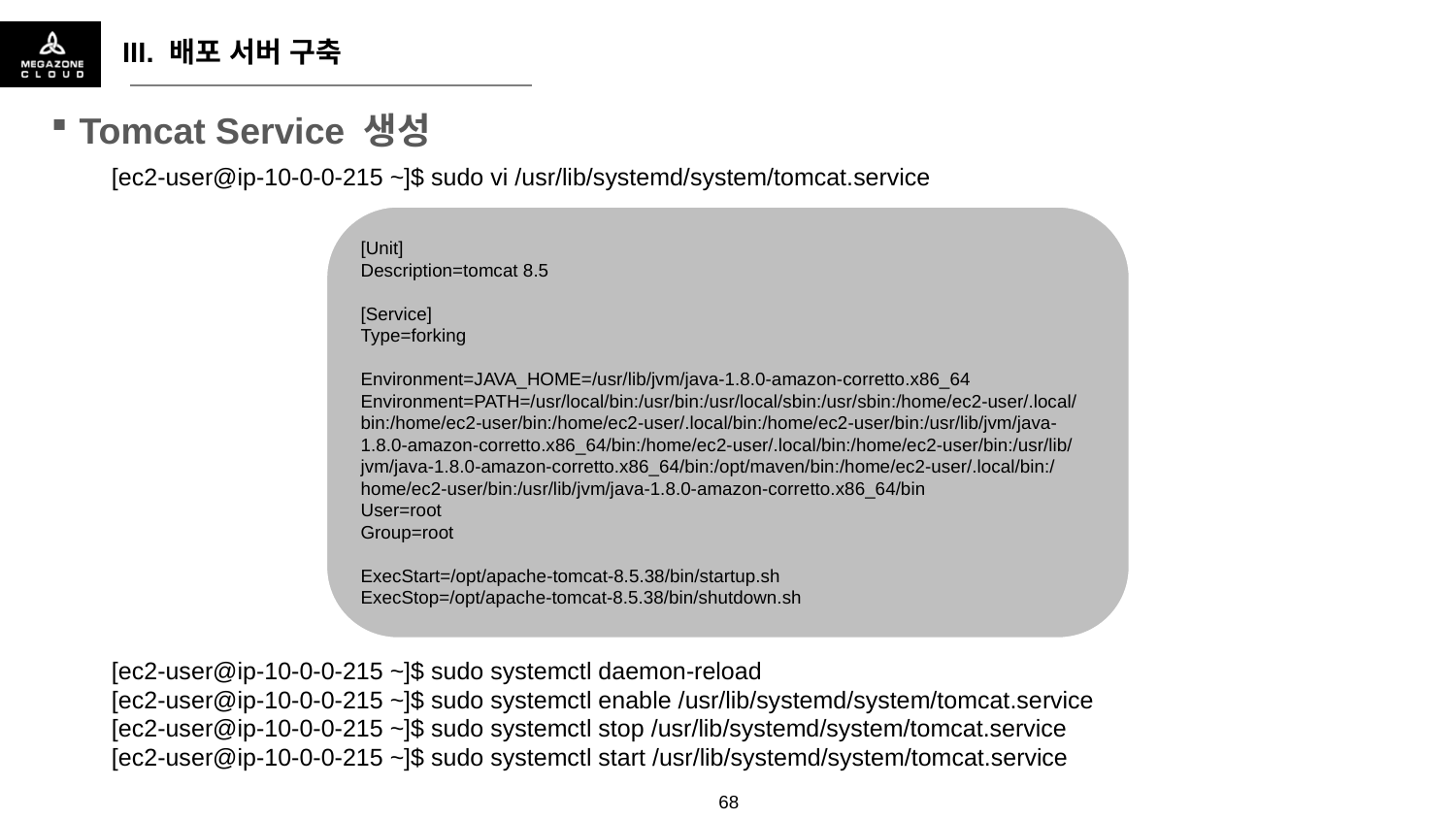

III. 배포 서버 구축
Tomcat Service 생성
[ec2-user@ip-10-0-0-215 ~]$ sudo vi /usr/lib/systemd/system/tomcat.service

[ec2-user@ip-10-0-0-215 ~]$ sudo systemctl daemon-reload
[ec2-user@ip-10-0-0-215 ~]$ sudo systemctl enable /usr/lib/systemd/system/tomcat.service
[ec2-user@ip-10-0-0-215 ~]$ sudo systemctl stop /usr/lib/systemd/system/tomcat.service
[ec2-user@ip-10-0-0-215 ~]$ sudo systemctl start /usr/lib/systemd/system/tomcat.service
[Unit]
Description=tomcat 8.5

[Service]
Type=forking

Environment=JAVA_HOME=/usr/lib/jvm/java-1.8.0-amazon-corretto.x86_64
Environment=PATH=/usr/local/bin:/usr/bin:/usr/local/sbin:/usr/sbin:/home/ec2-user/.local/bin:/home/ec2-user/bin:/home/ec2-user/.local/bin:/home/ec2-user/bin:/usr/lib/jvm/java-1.8.0-amazon-corretto.x86_64/bin:/home/ec2-user/.local/bin:/home/ec2-user/bin:/usr/lib/jvm/java-1.8.0-amazon-corretto.x86_64/bin:/opt/maven/bin:/home/ec2-user/.local/bin:/home/ec2-user/bin:/usr/lib/jvm/java-1.8.0-amazon-corretto.x86_64/bin
User=root
Group=root

ExecStart=/opt/apache-tomcat-8.5.38/bin/startup.sh
ExecStop=/opt/apache-tomcat-8.5.38/bin/shutdown.sh
68